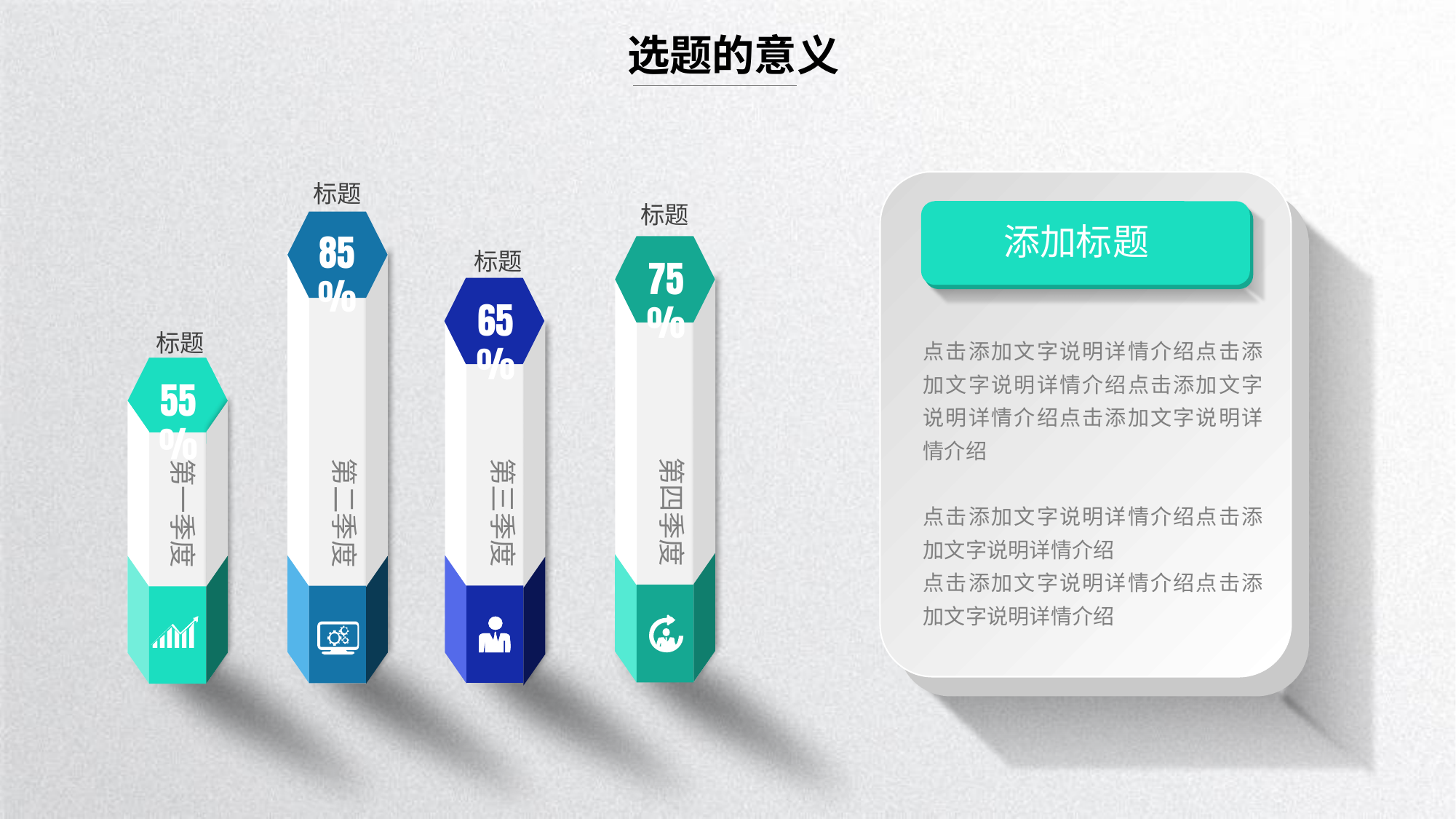

选题的意义

标题
标题

添加标题

85%

75%

标题

65%

标题
点击添加文字说明详情介绍点击添加文字说明详情介绍点击添加文字说明详情介绍点击添加文字说明详情介绍

点击添加文字说明详情介绍点击添加文字说明详情介绍
点击添加文字说明详情介绍点击添加文字说明详情介绍

55%

第四季度
第三季度
第二季度
第一季度